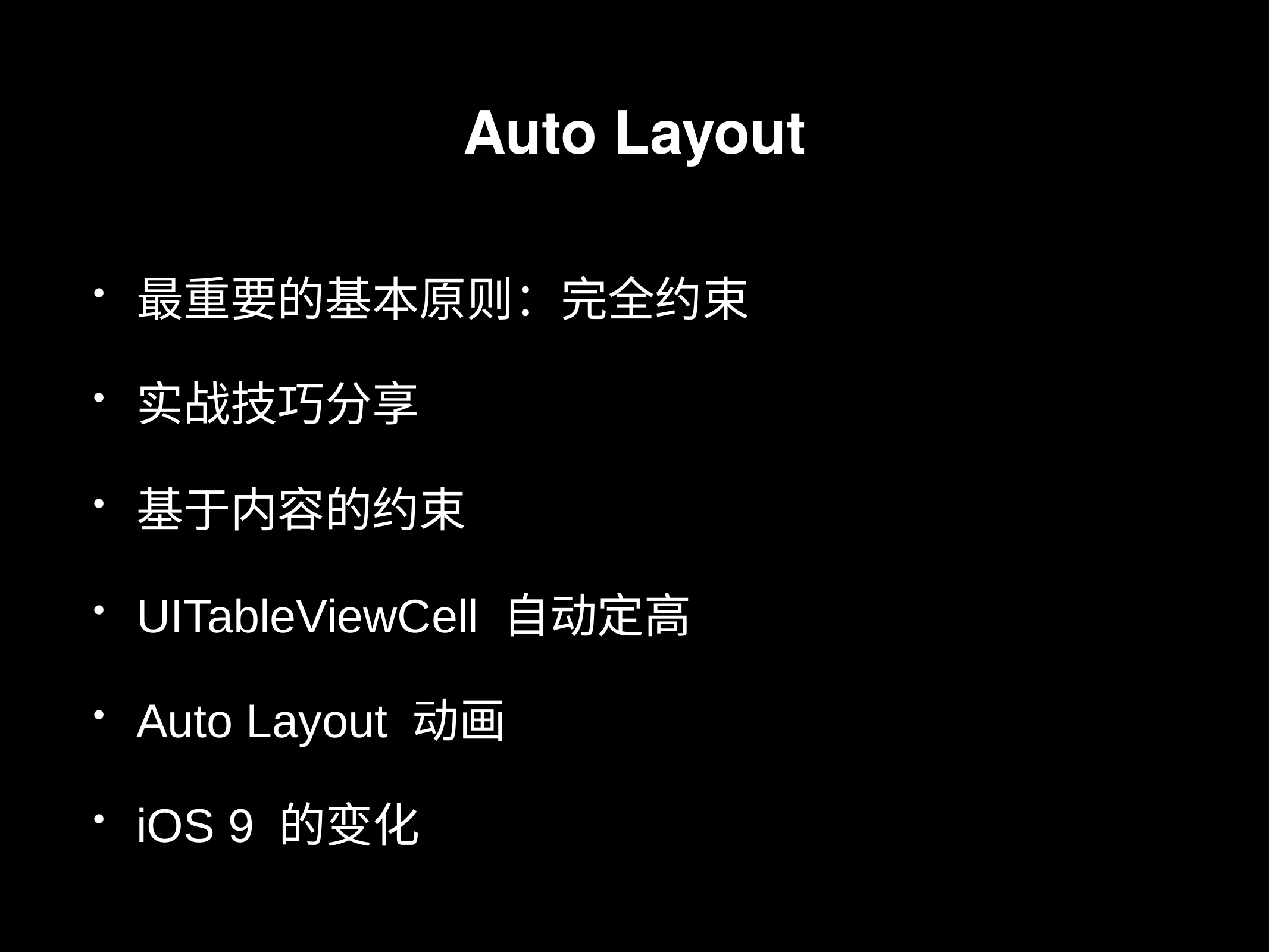

Auto Layout
最重要的基本原则：完全约束
实战技巧分享
基于内容的约束
UITableViewCell 自动定高
Auto Layout 动画
iOS 9 的变化